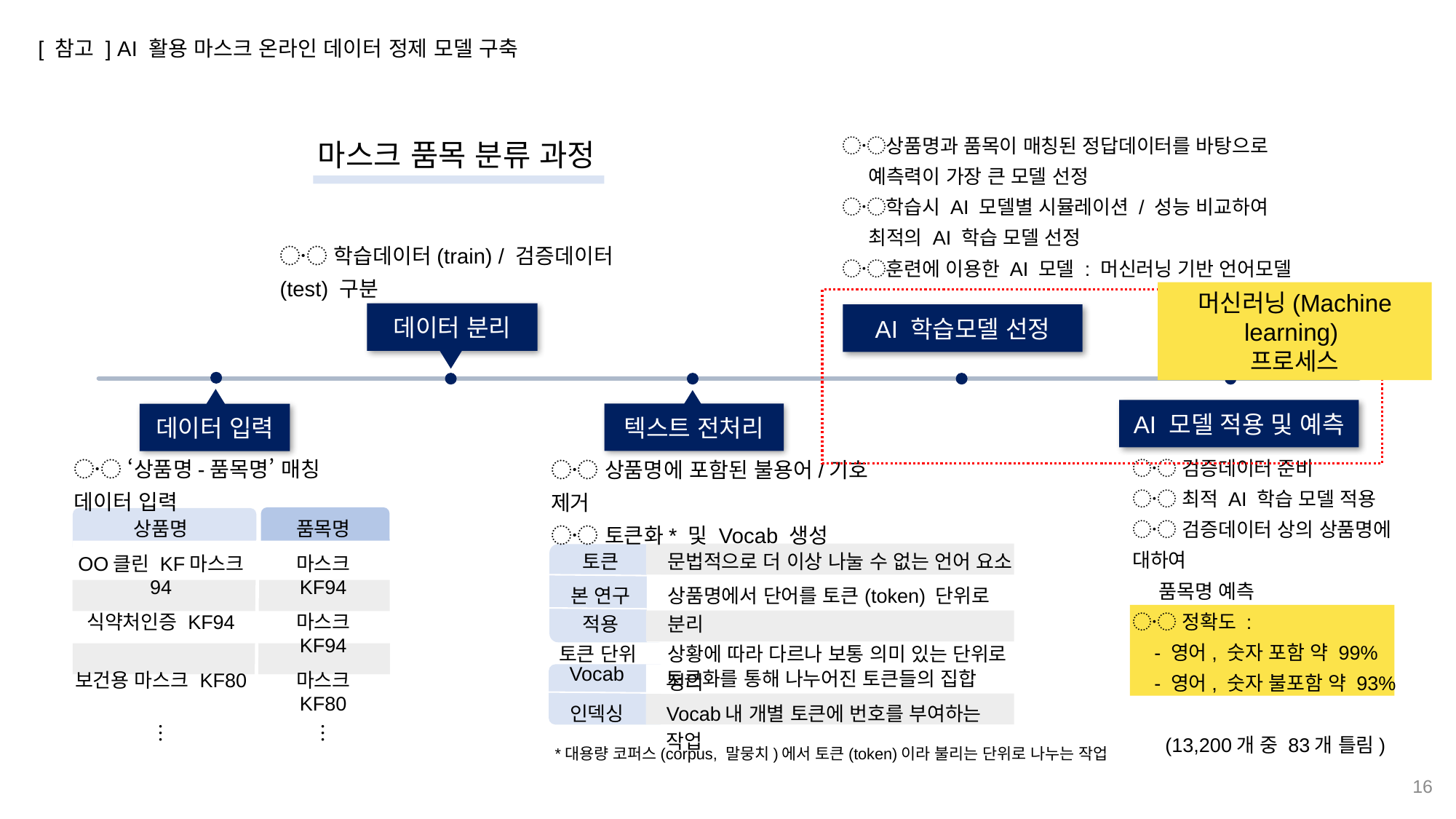

[ 참고 ] AI 활용 마스크 온라인 데이터 정제 모델 구축
〮상품명과 품목이 매칭된 정답데이터를 바탕으로
    예측력이 가장 큰 모델 선정
〮학습시 AI 모델별 시뮬레이션 / 성능 비교하여
    최적의 AI 학습 모델 선정
〮훈련에 이용한 AI 모델 : 머신러닝 기반 언어모델
마스크 품목 분류 과정

〮 학습데이터(train) / 검증데이터(test) 구분
머신러닝(Machine learning)
프로세스

데이터 분리
AI 학습모델 선정

AI 모델 적용 및 예측
텍스트 전처리
데이터 입력
〮 ‘상품명-품목명’ 매칭 데이터 입력
〮 상품명에 포함된 불용어/기호 제거
〮 토큰화* 및 Vocab 생성
〮 검증데이터 준비
〮 최적 AI 학습 모델 적용
〮 검증데이터 상의 상품명에 대하여
    품목명 예측
〮 정확도 :
    - 영어, 숫자 포함 약 99%
    - 영어, 숫자 불포함 약 93%
      (13,200개 중 83개 틀림)

| 상품명 | 품목명 |
| --- | --- |
| OO클린 KF마스크 94 | 마스크 KF94 |
| 식약처인증 KF94 | 마스크 KF94 |
| 보건용 마스크 KF80 | 마스크 KF80 |
| ︙ | ︙ |
| 토큰 | 문법적으로 더 이상 나눌 수 없는 언어 요소 |
| --- | --- |
| 본 연구 적용 | 상품명에서 단어를 토큰(token) 단위로 분리 |
| 토큰 단위 | 상황에 따라 다르나 보통 의미 있는 단위로 정의 |

| Vocab | 토큰화를 통해 나누어진 토큰들의 집합 |
| --- | --- |
| 인덱싱 | Vocab내 개별 토큰에 번호를 부여하는 작업 |

*대용량 코퍼스(corpus, 말뭉치)에서 토큰(token)이라 불리는 단위로 나누는 작업
16